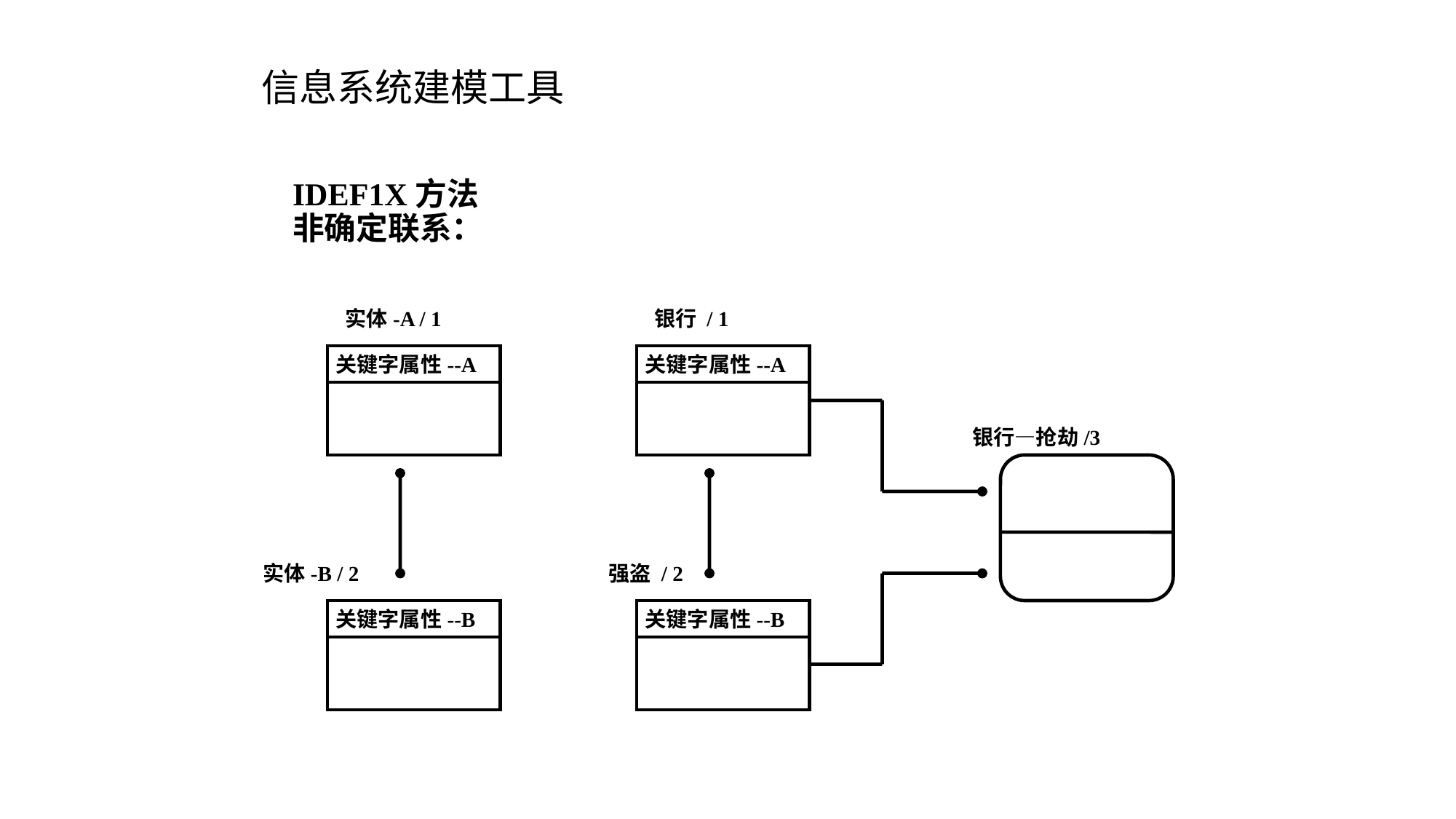

# 信息系统建模工具
IDEF1X方法
非确定联系：

实体-A / 1
银行 / 1

关键字属性--A

关键字属性--A

银行—抢劫/3

实体-B / 2
强盗 / 2

关键字属性--B

关键字属性--B